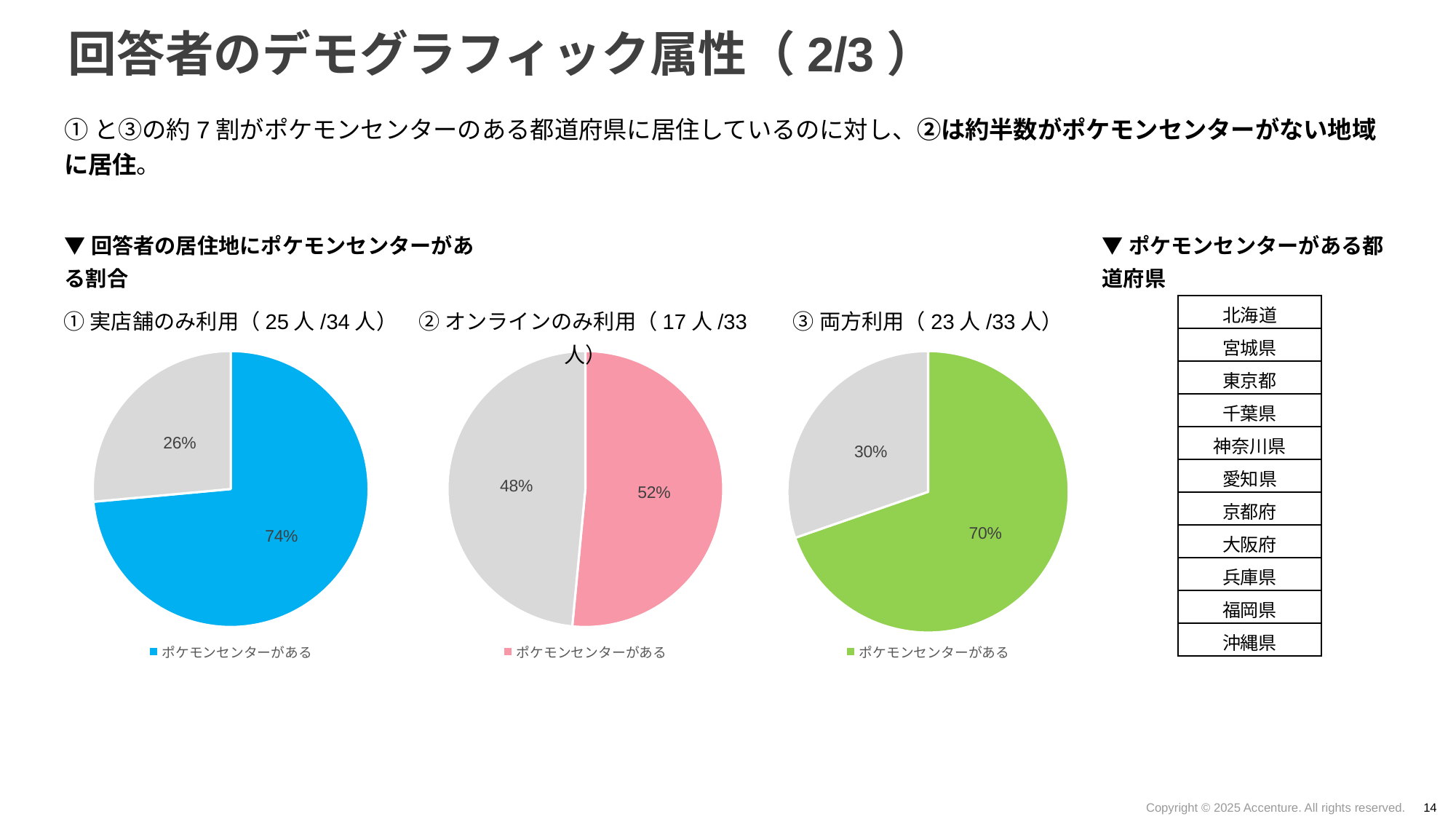

# 回答者のデモグラフィック属性（2/3）
①と③の約7割がポケモンセンターのある都道府県に居住しているのに対し、②は約半数がポケモンセンターがない地域に居住。
▼回答者の居住地にポケモンセンターがある割合
▼ポケモンセンターがある都道府県
| 北海道 | 1 |
| --- | --- |
| 福島県 | 1 |
| 茨城県 | 1 |
| 埼玉県 | 5 |
| 千葉県 | 3 |
| 東京都 | 9 |
| 神奈川県 | 4 |
| 愛知県 | 1 |
| 京都府 | 1 |
| 大阪府 | 3 |
| 兵庫県 | 1 |
| 香川県 | 1 |
| 福岡県 | 2 |
| 宮崎県 | 1 |
| 北海道 | 1 |
| --- | --- |
| 青森県 | 2 |
| 岩手県 | 1 |
| 宮城県 | 1 |
| 秋田県 | 1 |
| 茨城県 | 1 |
| 栃木県 | 1 |
| 埼玉県 | 2 |
| 千葉県 | 2 |
| 東京都 | 4 |
| 神奈川県 | 2 |
| 新潟県 | 3 |
| 富山県 | 1 |
| 愛知県 | 1 |
| 三重県 | 1 |
| 滋賀県 | 1 |
| 京都府 | 2 |
| 兵庫県 | 1 |
| 岡山県 | 1 |
| 徳島県 | 1 |
| 福岡県 | 2 |
| 熊本県 | 1 |
| 北海道 | 1 |
| --- | --- |
| 宮城県 | 1 |
| 秋田県 | 1 |
| 福島県 | 1 |
| 栃木県 | 1 |
| 千葉県 | 2 |
| 東京都 | 9 |
| 石川県 | 1 |
| 福井県 | 1 |
| 愛知県 | 4 |
| 三重県 | 1 |
| 滋賀県 | 1 |
| 大阪府 | 2 |
| 岡山県 | 2 |
| 広島県 | 2 |
| 徳島県 | 1 |
| 福岡県 | 2 |
①実店舗のみ利用（25人/34人）
②オンラインのみ利用（17人/33人）
③両方利用（23人/33人）
| 北海道 |
| --- |
| 宮城県 |
| 東京都 |
| 千葉県 |
| 神奈川県 |
| 愛知県 |
| 京都府 |
| 大阪府 |
| 兵庫県 |
| 福岡県 |
| 沖縄県 |

### Chart

| Category |  |
|---|---|
| ポケモンセンターがある | 25.0 |
| ポケモンセンターがない | 9.0 |

### Chart

| Category |  |
|---|---|
| ポケモンセンターがある | 17.0 |
| ポケモンセンターがない | 16.0 |

### Chart

| Category |  |
|---|---|
| ポケモンセンターがある | 23.0 |
| ポケモンセンターがない | 10.0 |